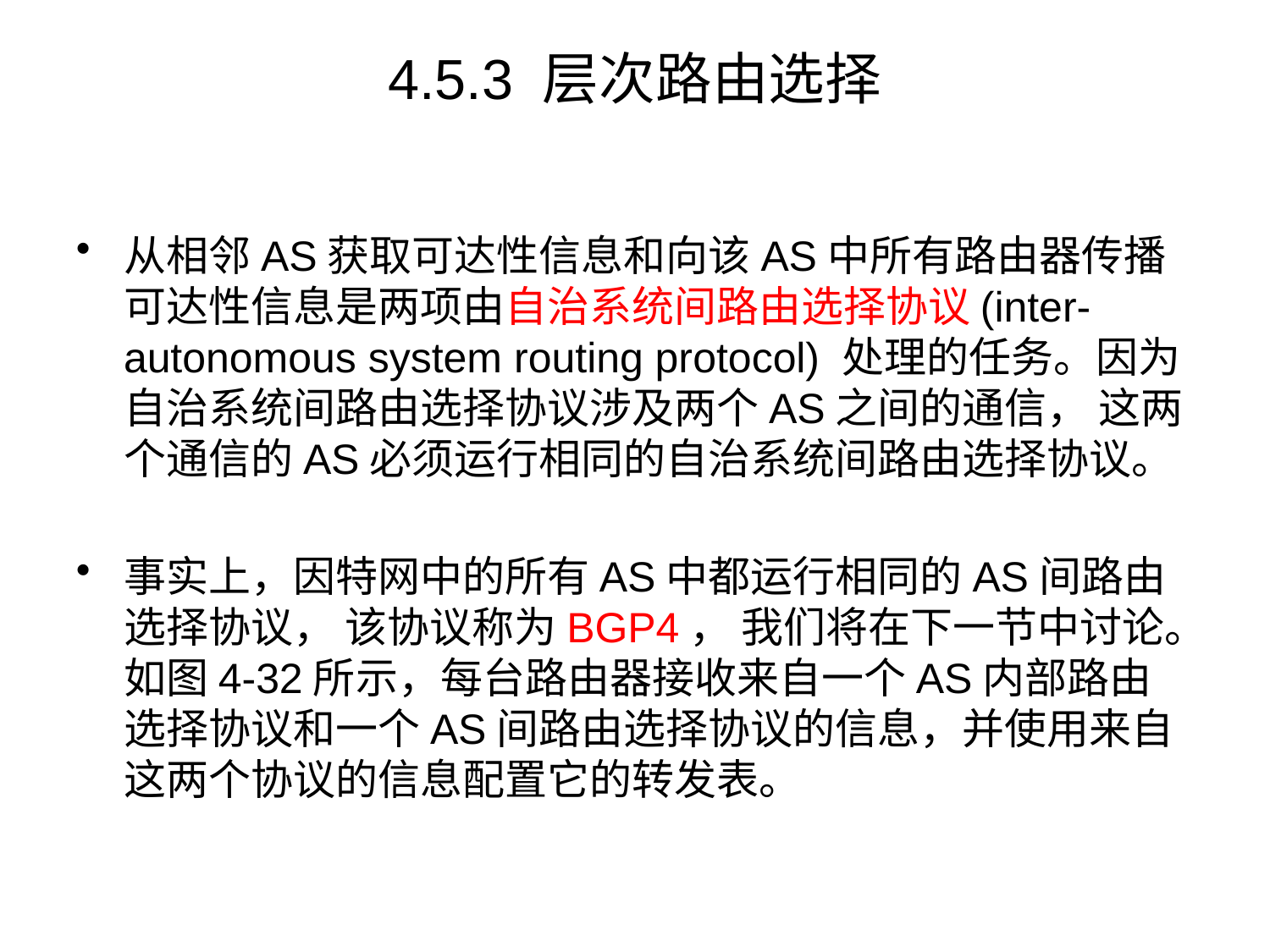

# 4.5.3 层次路由选择
从相邻AS获取可达性信息和向该AS中所有路由器传播可达性信息是两项由自治系统间路由选择协议(inter-autonomous system routing protocol) 处理的任务。因为自治系统间路由选择协议涉及两个AS之间的通信， 这两个通信的AS必须运行相同的自治系统间路由选择协议。

事实上，因特网中的所有AS中都运行相同的AS间路由选择协议， 该协议称为BGP4， 我们将在下一节中讨论。如图4-32所示，每台路由器接收来自一个AS内部路由选择协议和一个AS间路由选择协议的信息，并使用来自这两个协议的信息配置它的转发表。